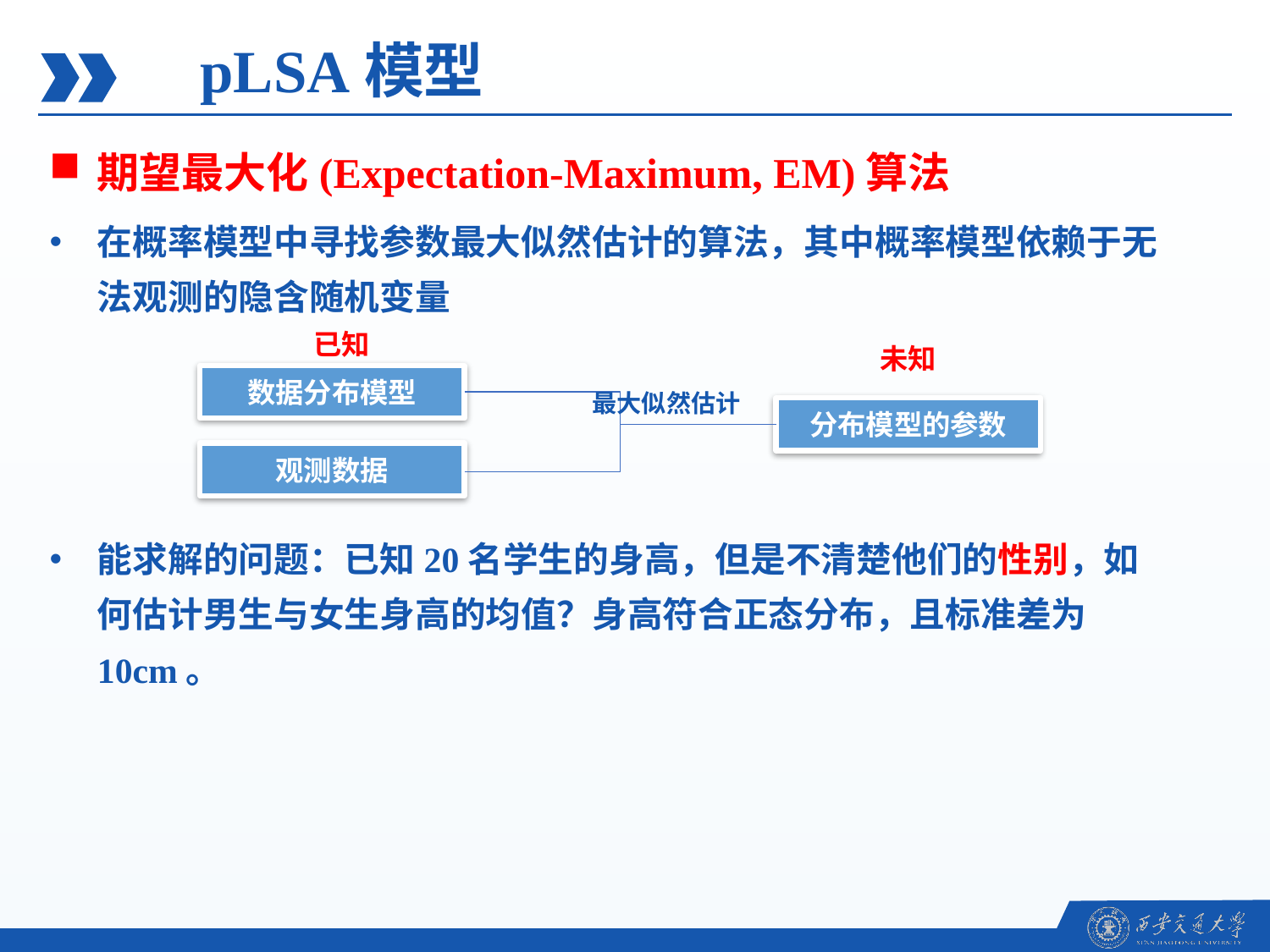

pLSA模型
期望最大化(Expectation-Maximum, EM)算法
在概率模型中寻找参数最大似然估计的算法，其中概率模型依赖于无法观测的隐含随机变量

能求解的问题：已知20名学生的身高，但是不清楚他们的性别，如何估计男生与女生身高的均值？身高符合正态分布，且标准差为10cm。
已知
未知
数据分布模型
最大似然估计
分布模型的参数
观测数据